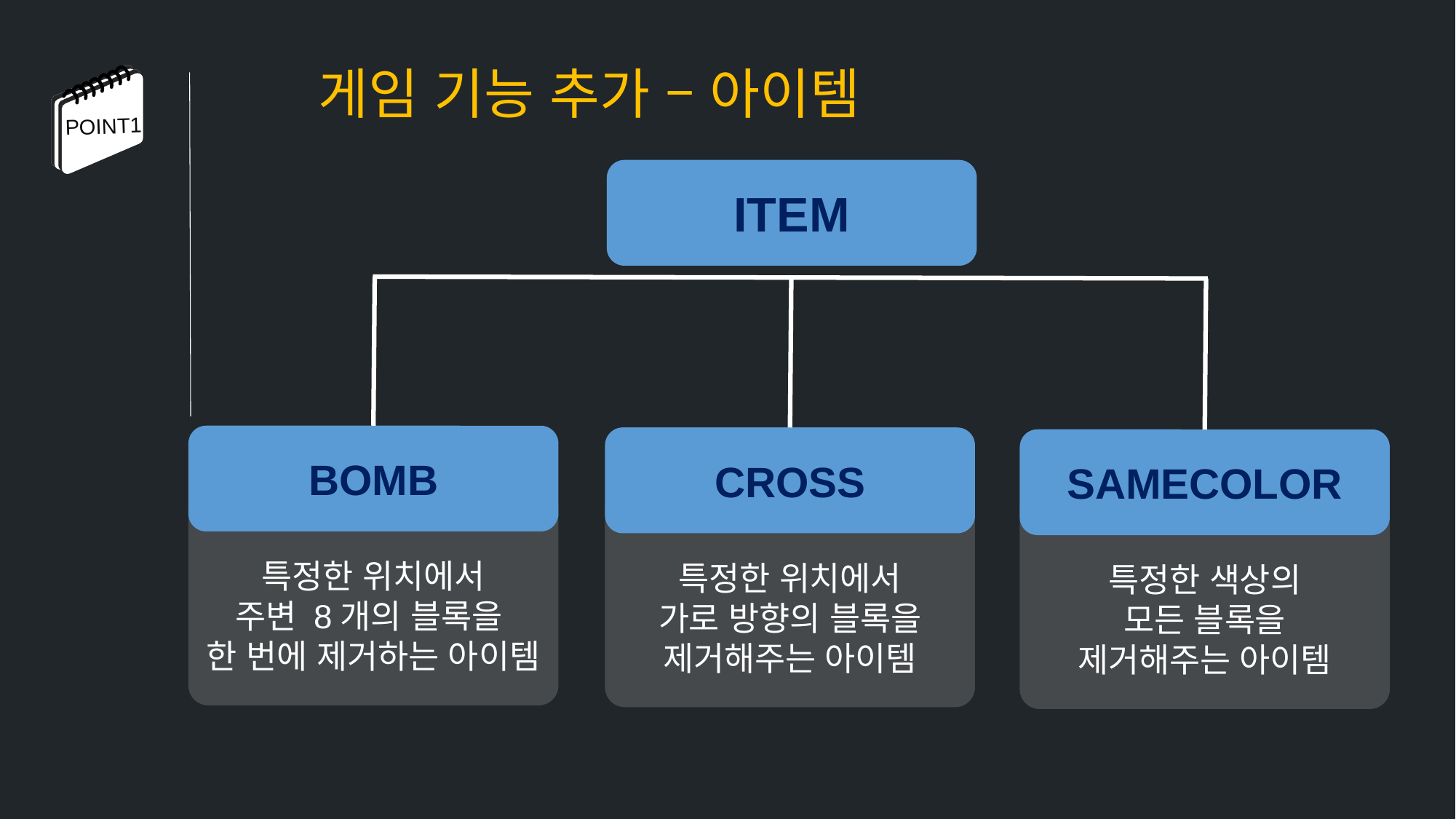

게임 기능 추가 – 아이템

POINT1
ITEM
BOMB
CROSS
SAMECOLOR

특정한 위치에서
주변 8개의 블록을
한 번에 제거하는 아이템

특정한 위치에서
가로 방향의 블록을
제거해주는 아이템

특정한 색상의
모든 블록을
제거해주는 아이템